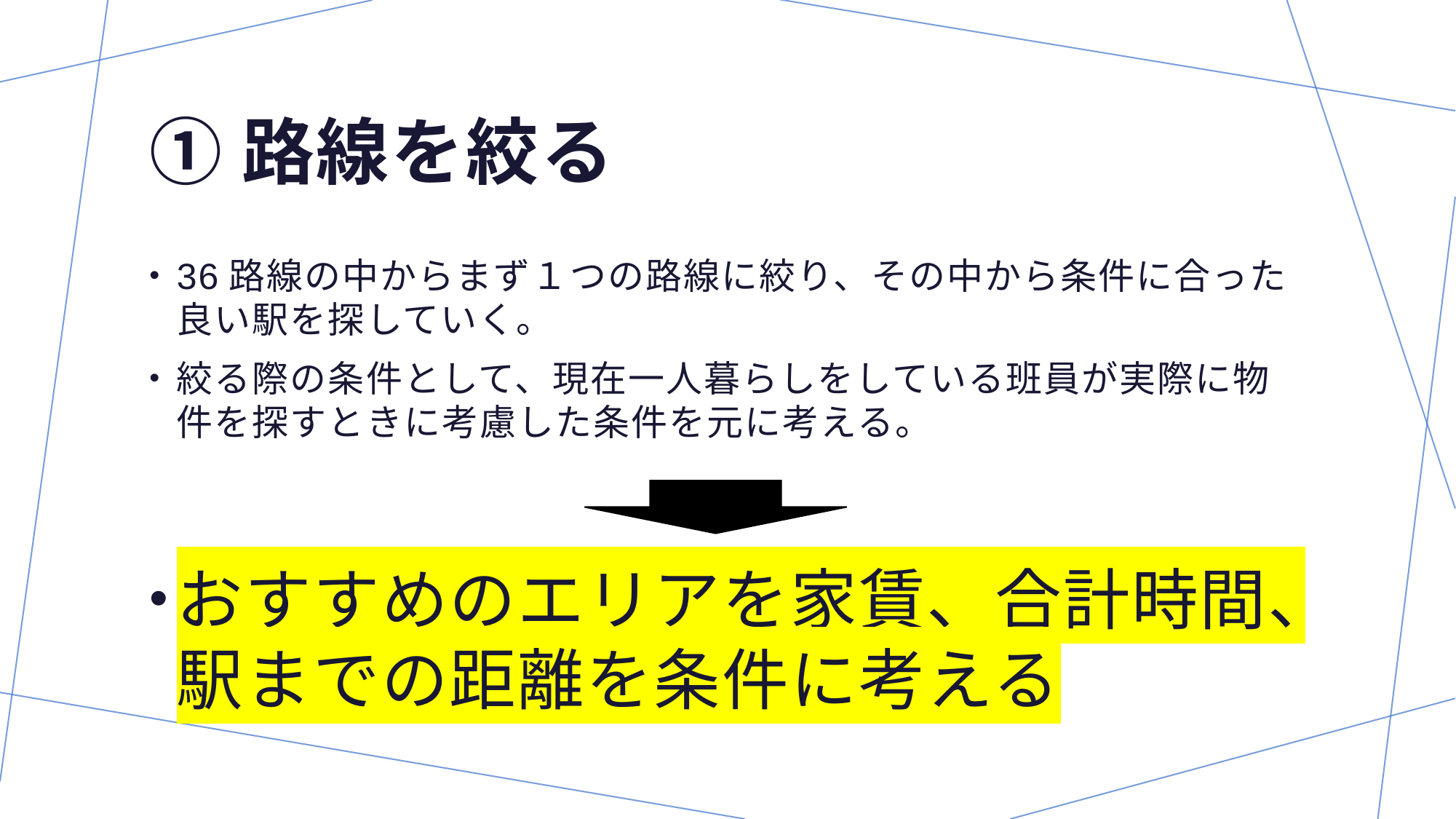

# ①路線を絞る
36路線の中からまず１つの路線に絞り、その中から条件に合った良い駅を探していく。
絞る際の条件として、現在一人暮らしをしている班員が実際に物件を探すときに考慮した条件を元に考える。

おすすめのエリアを家賃、合計時間、駅までの距離を条件に考える